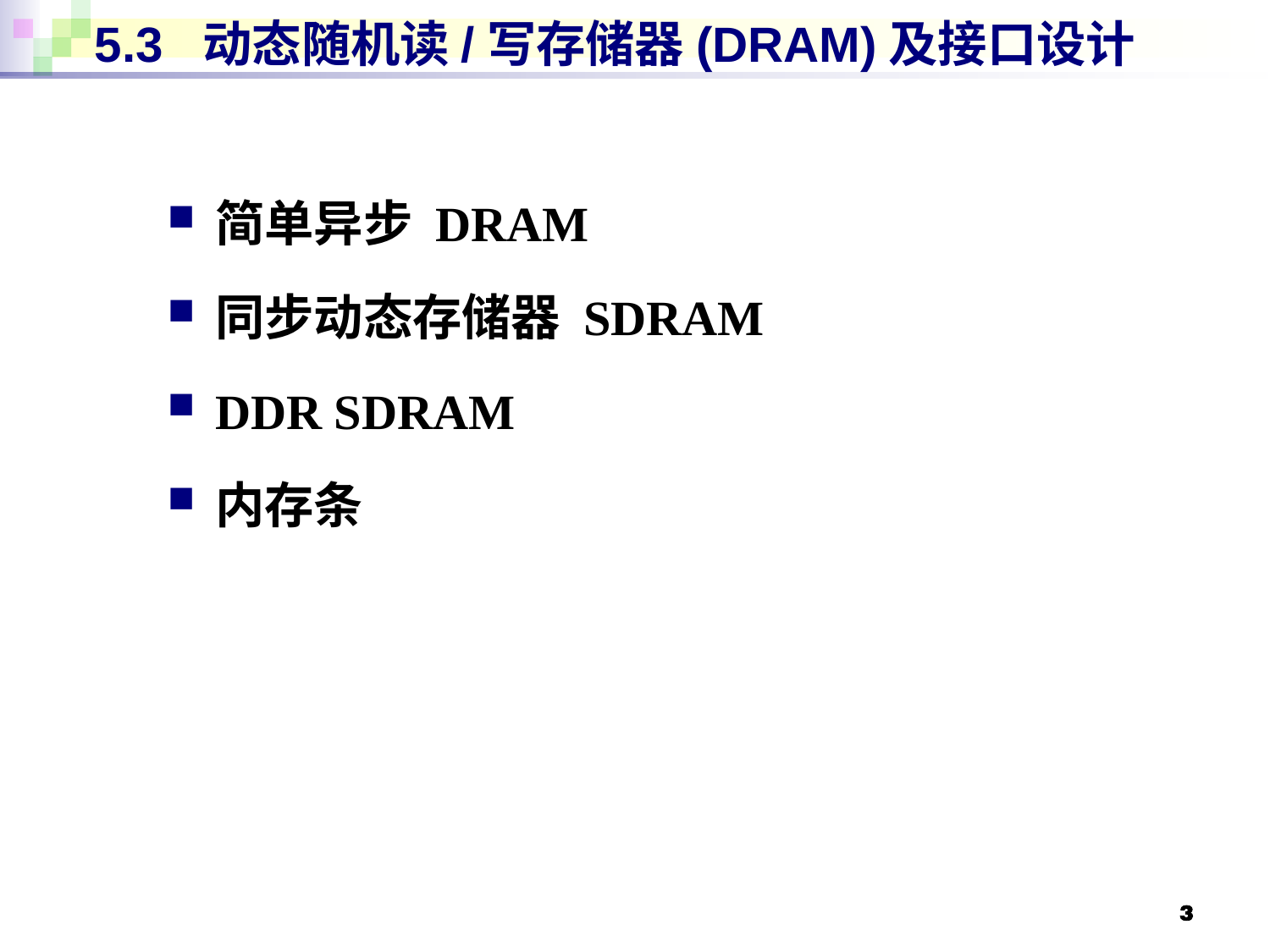

# 5.3  动态随机读/写存储器(DRAM)及接口设计
简单异步 DRAM
同步动态存储器 SDRAM
DDR SDRAM
内存条
3